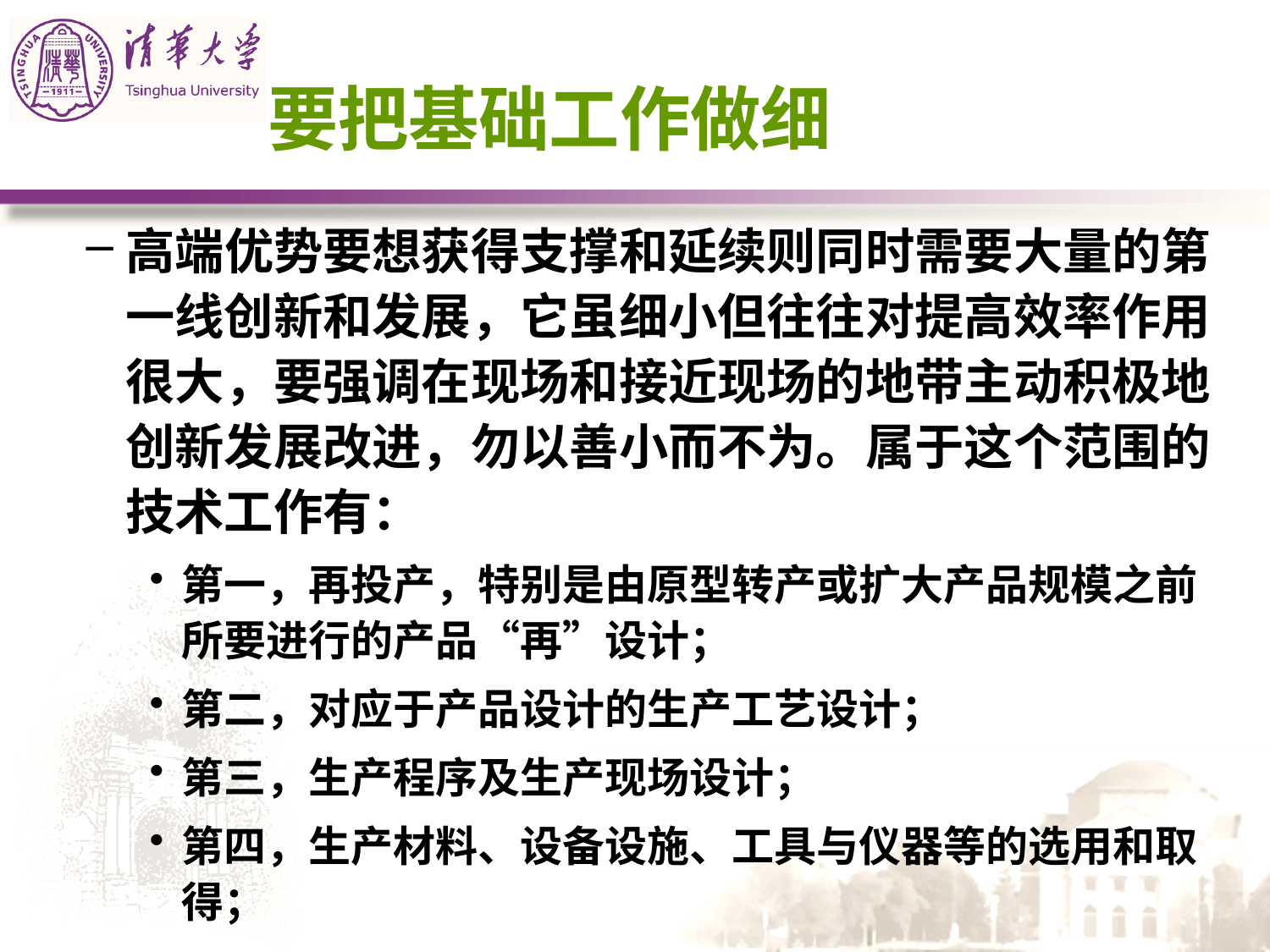

# 要把基础工作做细
高端优势要想获得支撑和延续则同时需要大量的第一线创新和发展，它虽细小但往往对提高效率作用很大，要强调在现场和接近现场的地带主动积极地创新发展改进，勿以善小而不为。属于这个范围的技术工作有：
第一，再投产，特别是由原型转产或扩大产品规模之前所要进行的产品“再”设计；
第二，对应于产品设计的生产工艺设计；
第三，生产程序及生产现场设计；
第四，生产材料、设备设施、工具与仪器等的选用和取得；